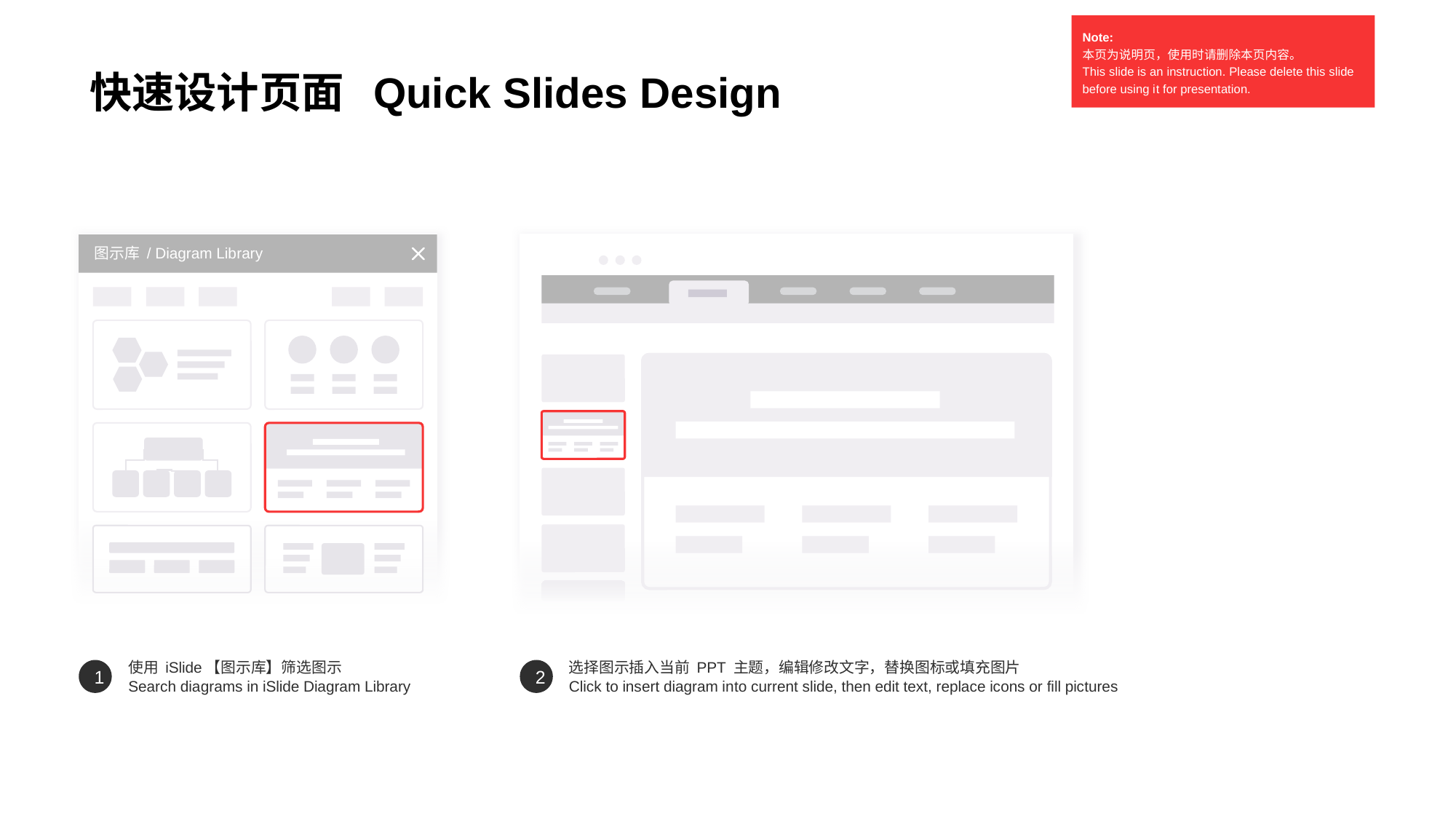

快速设计页面  Quick Slides D esign
Note:
本页为说明页，使用时请删除本页内容。
This slide is an instruction. Please delete this slide before using i t for presentation.

图示库 / Diagram Lib rary

使用 iSlide【图示库】筛选图示
Search dia grams in iSlide Diagram Library
选择图示插入当前 PPT 主题，编辑修改文字，替换图标或填充图片
Click to insert diagram in to current slide, then edit text, replace icons or fill pictures
1
2